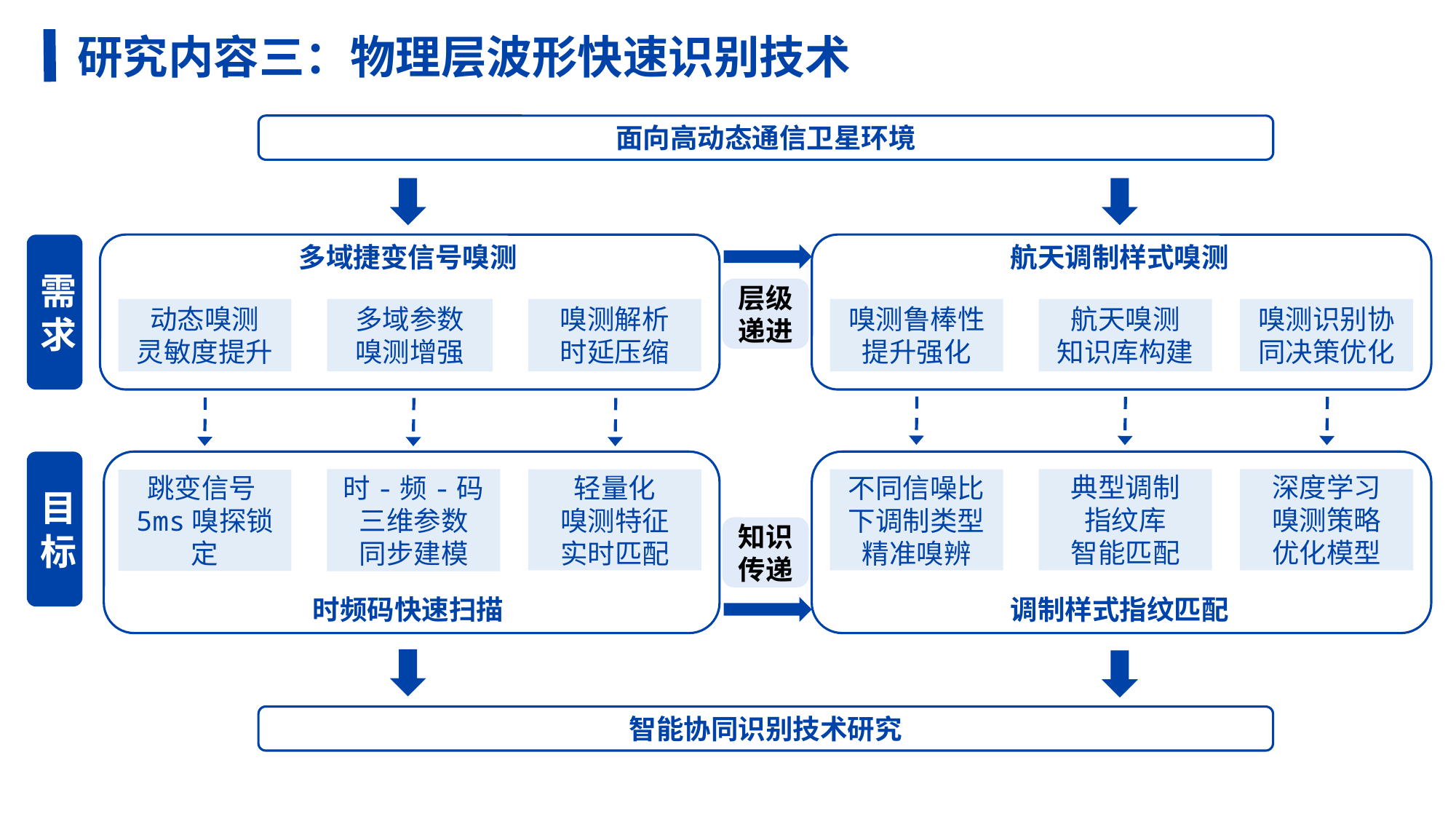

研究内容三：物理层波形快速识别技术

面向高动态通信卫星环境

多域捷变信号嗅测

航天调制样式嗅测
需求

层级递进
航天嗅测
知识库构建
多域参数
嗅测增强
嗅测解析
时延压缩
嗅测识别协同决策优化
动态嗅测
灵敏度提升
嗅测鲁棒性提升强化
目标

时-频-码
三维参数
同步建模
典型调制
指纹库
智能匹配
深度学习
嗅测策略
优化模型
轻量化
嗅测特征
实时匹配
不同信噪比
下调制类型
精准嗅辨
跳变信号5ms嗅探锁定
知识传递
时频码快速扫描
调制样式指纹匹配

智能协同识别技术研究
12